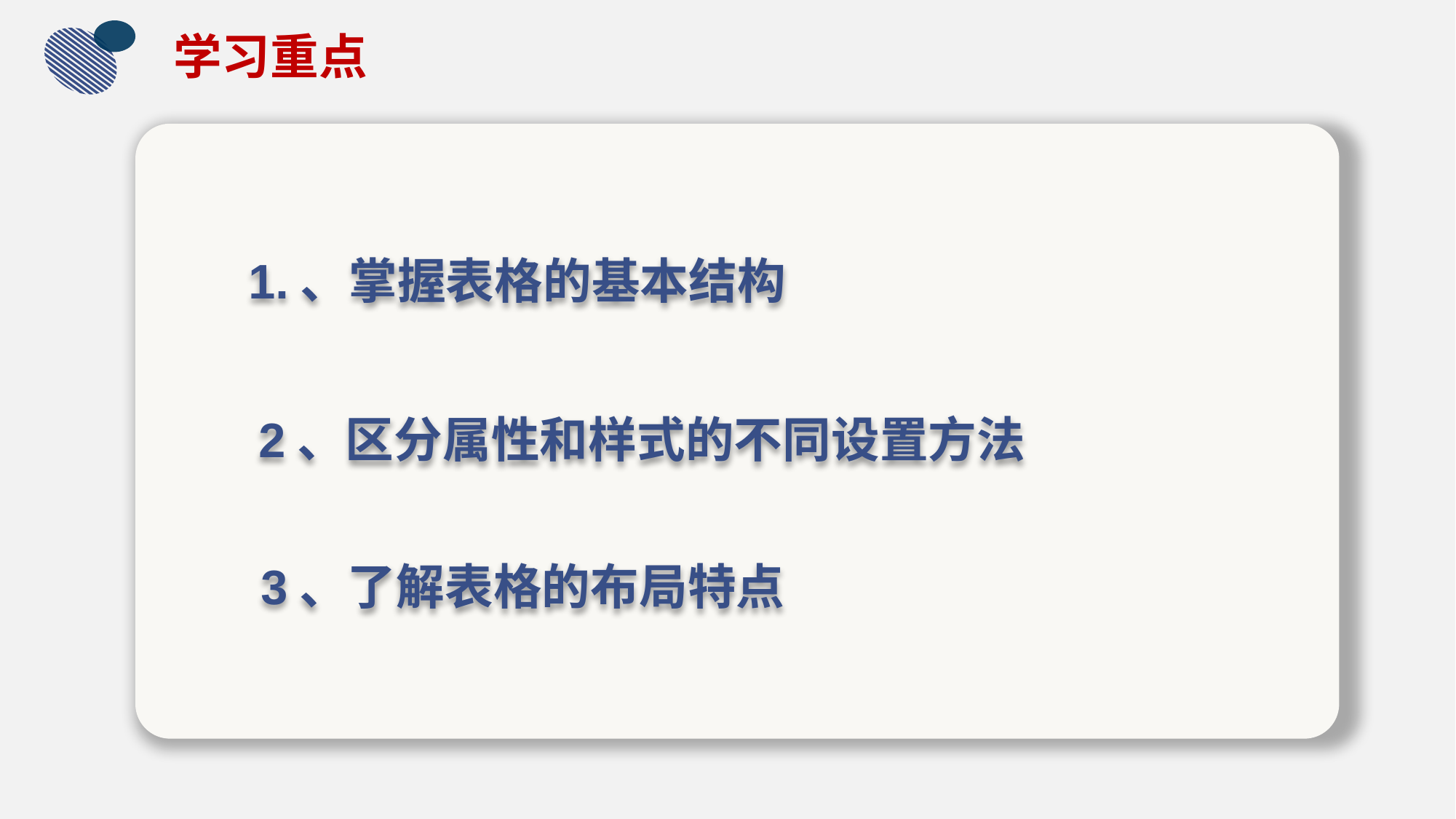

学习重点

1.、掌握表格的基本结构
2、区分属性和样式的不同设置方法

3、了解表格的布局特点